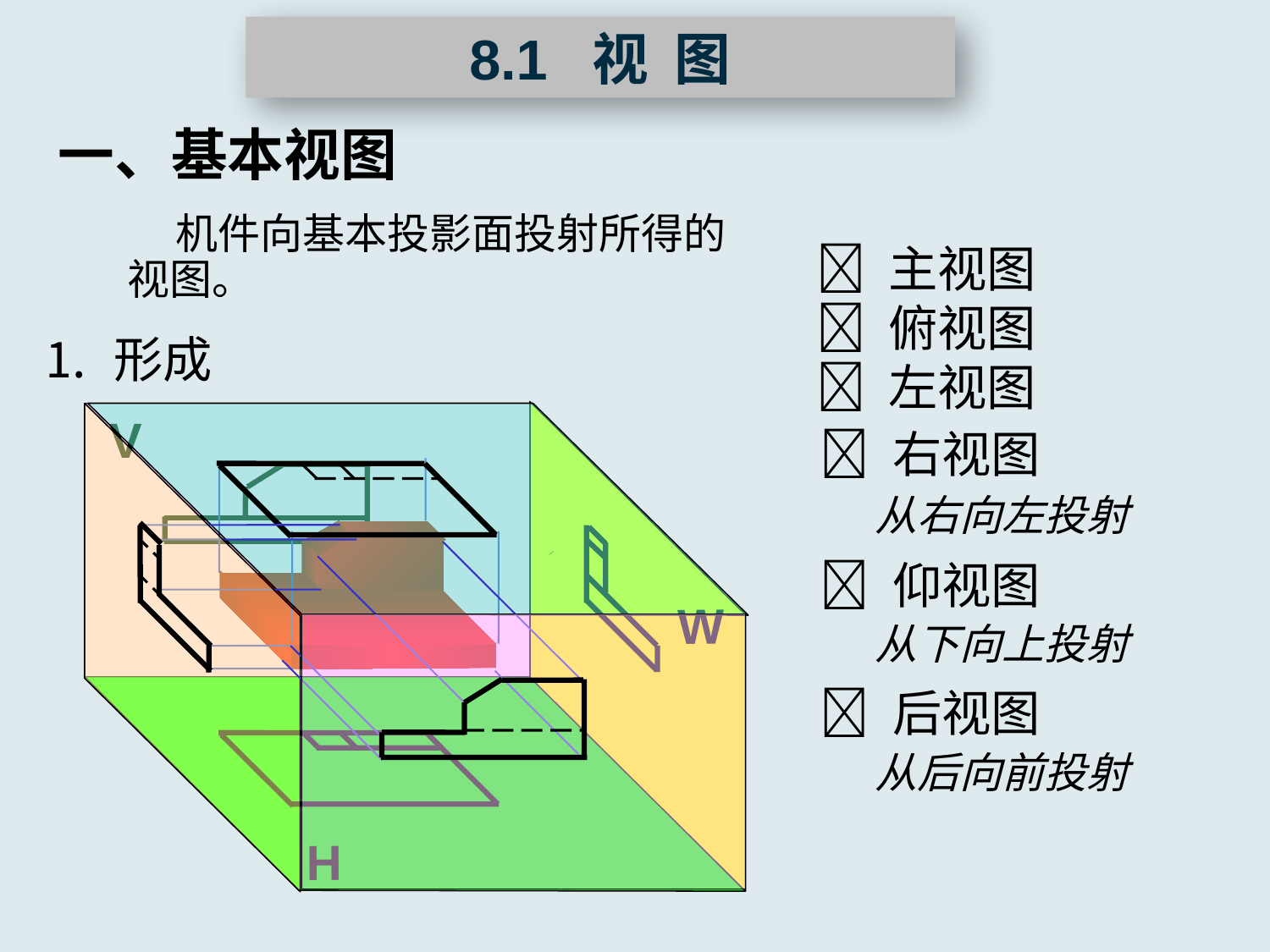

8.1  视  图

一、基本视图
    机件向基本投影面投射所得的视图。
• 主视图
• 俯视图
• 左视图
⒈ 形成

V

W

H

• 右视图

从右向左投射

• 仰视图

从下向上投射

• 后视图

从后向前投射